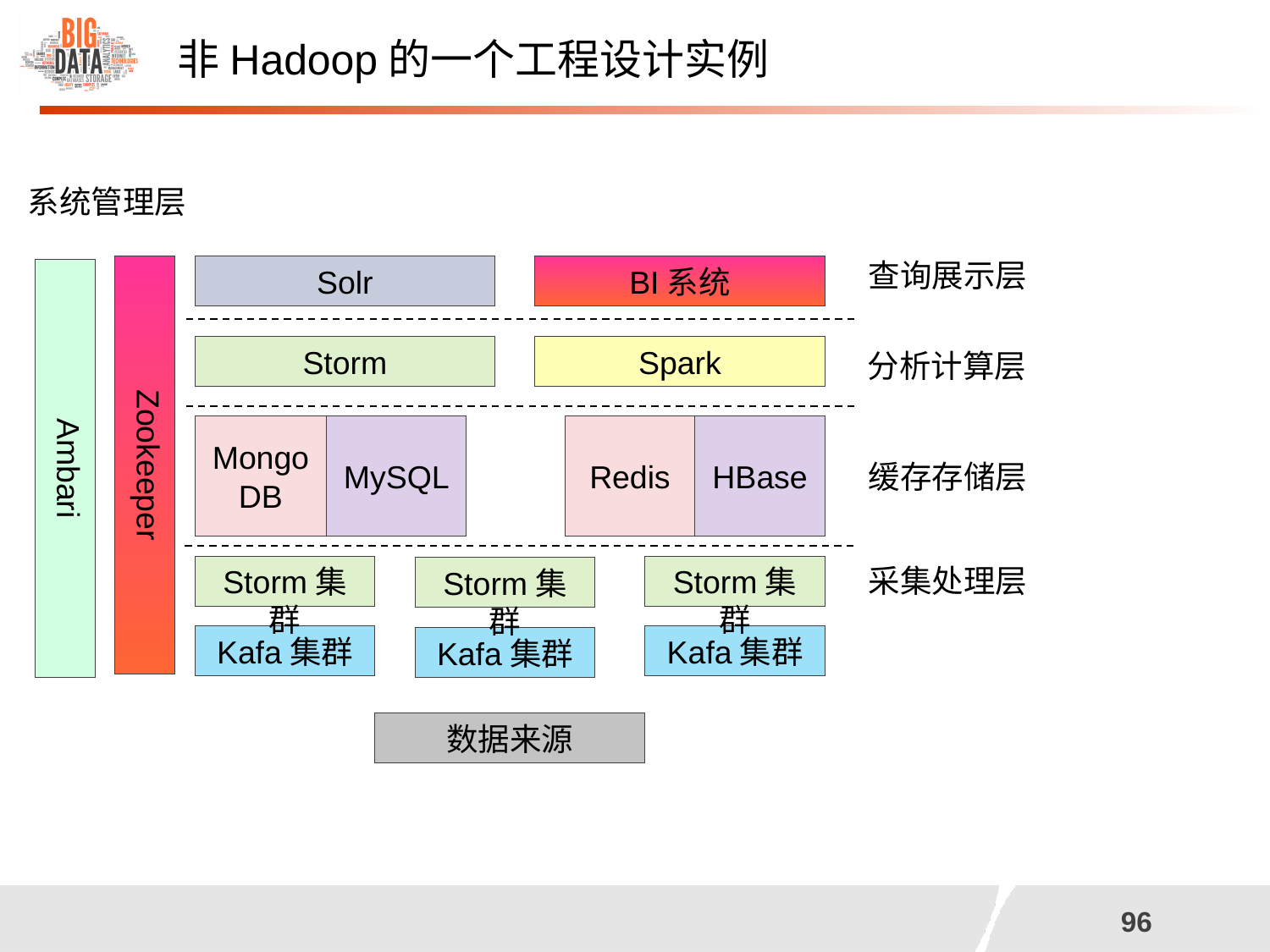

非Hadoop的一个工程设计实例
系统管理层
查询展示层
Zookeeper
Solr
BI系统
Ambari
Storm
Spark
分析计算层
MongoDB
MySQL
Redis
HBase
缓存存储层
采集处理层
Storm集群
Storm集群
Storm集群
Kafa集群
Kafa集群
Kafa集群
数据来源